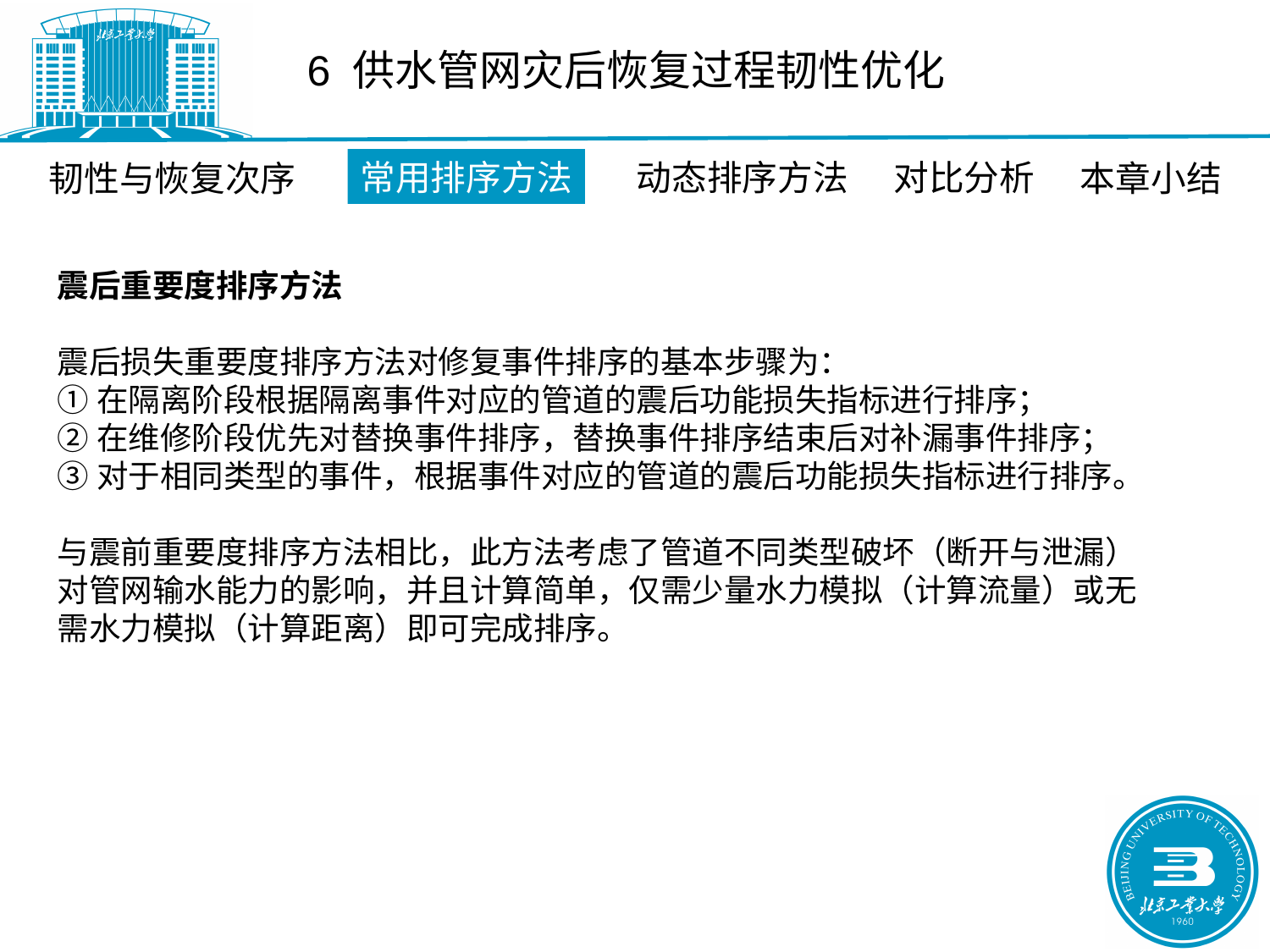

6 供水管网灾后恢复过程韧性优化
常用排序方法
动态排序方法
对比分析
韧性与恢复次序
本章小结
震后重要度排序方法

震后损失重要度排序方法对修复事件排序的基本步骤为：
①在隔离阶段根据隔离事件对应的管道的震后功能损失指标进行排序；
②在维修阶段优先对替换事件排序，替换事件排序结束后对补漏事件排序；
③对于相同类型的事件，根据事件对应的管道的震后功能损失指标进行排序。

与震前重要度排序方法相比，此方法考虑了管道不同类型破坏（断开与泄漏）对管网输水能力的影响，并且计算简单，仅需少量水力模拟（计算流量）或无需水力模拟（计算距离）即可完成排序。